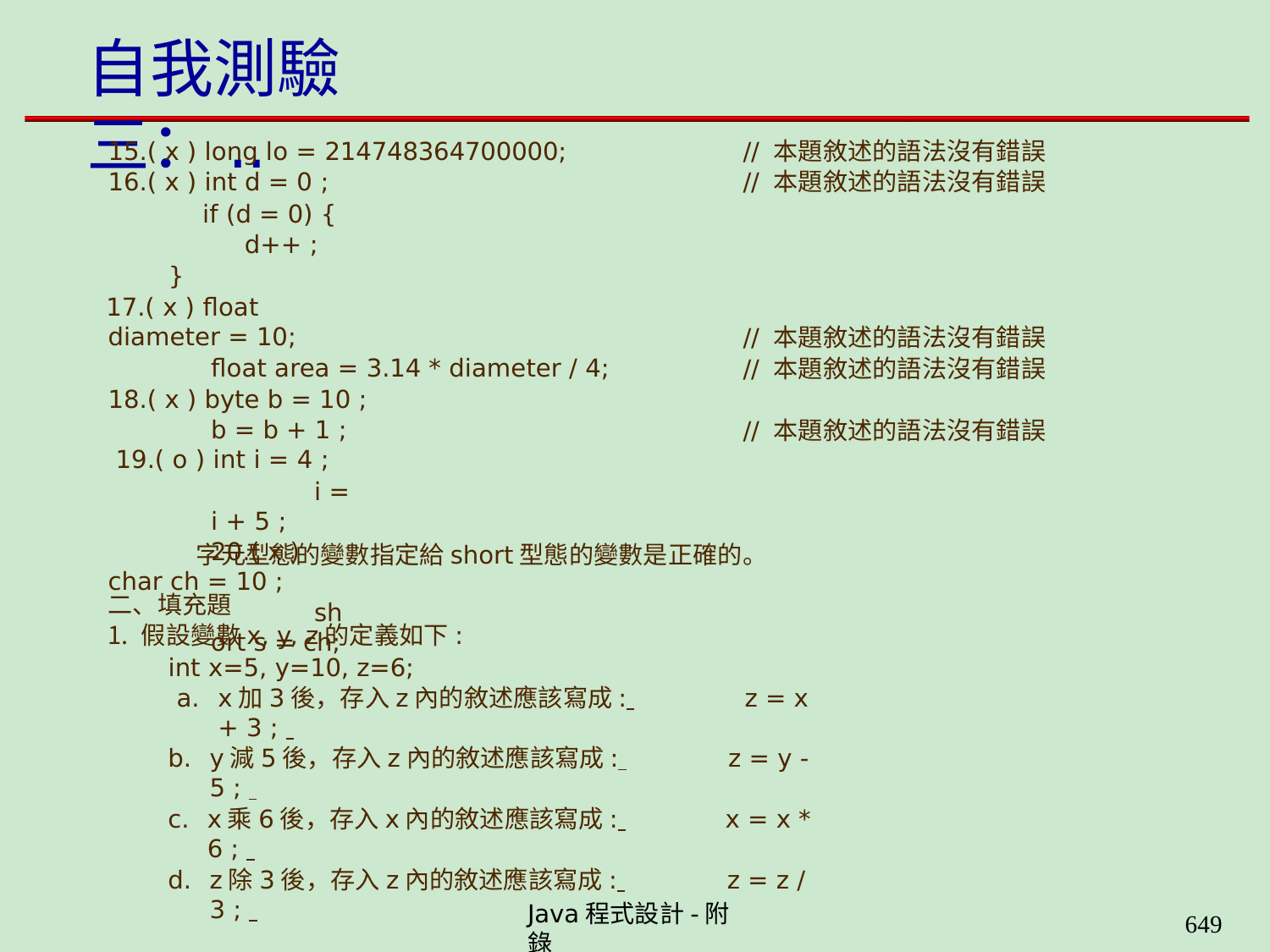

# 自我測驗三：..
15.( x ) long lo = 214748364700000;
16.( x ) int d = 0 ;
if (d = 0) {  d++ ;
}
17.( x ) float diameter = 10;
float area = 3.14 * diameter / 4;  18.( x ) byte b = 10 ;
b = b + 1 ;  19.( o ) int i = 4 ;
i = i + 5 ;
20.( x ) char ch = 10 ;
short s = ch;
// 本題敘述的語法沒有錯誤
// 本題敘述的語法沒有錯誤
// 本題敘述的語法沒有錯誤
// 本題敘述的語法沒有錯誤
// 本題敘述的語法沒有錯誤
字元型態的變數指定給short型態的變數是正確的。

二、填充題
假設變數x, y, z的定義如下:
int x=5, y=10, z=6;
x加3後，存入z內的敘述應該寫成: 	z = x + 3 ;
y減5後，存入z內的敘述應該寫成: 	z = y - 5 ;
x乘6後，存入x內的敘述應該寫成: 	x = x * 6 ;
z除3後，存入z內的敘述應該寫成: 	z = z / 3 ;
Java程式設計-附錄
649